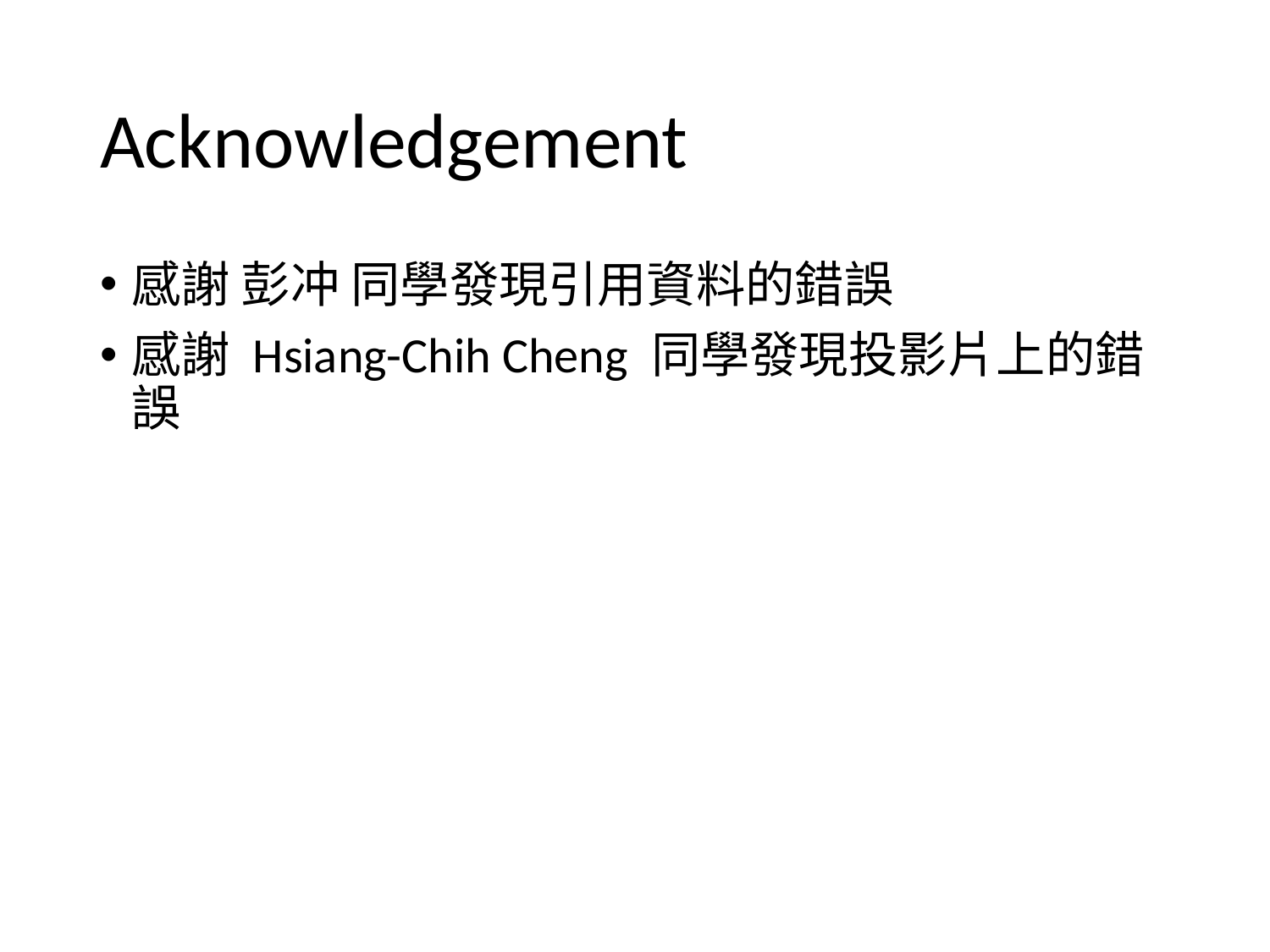

# Acknowledgement
感謝 彭冲 同學發現引用資料的錯誤
感謝 Hsiang-Chih Cheng 同學發現投影片上的錯誤